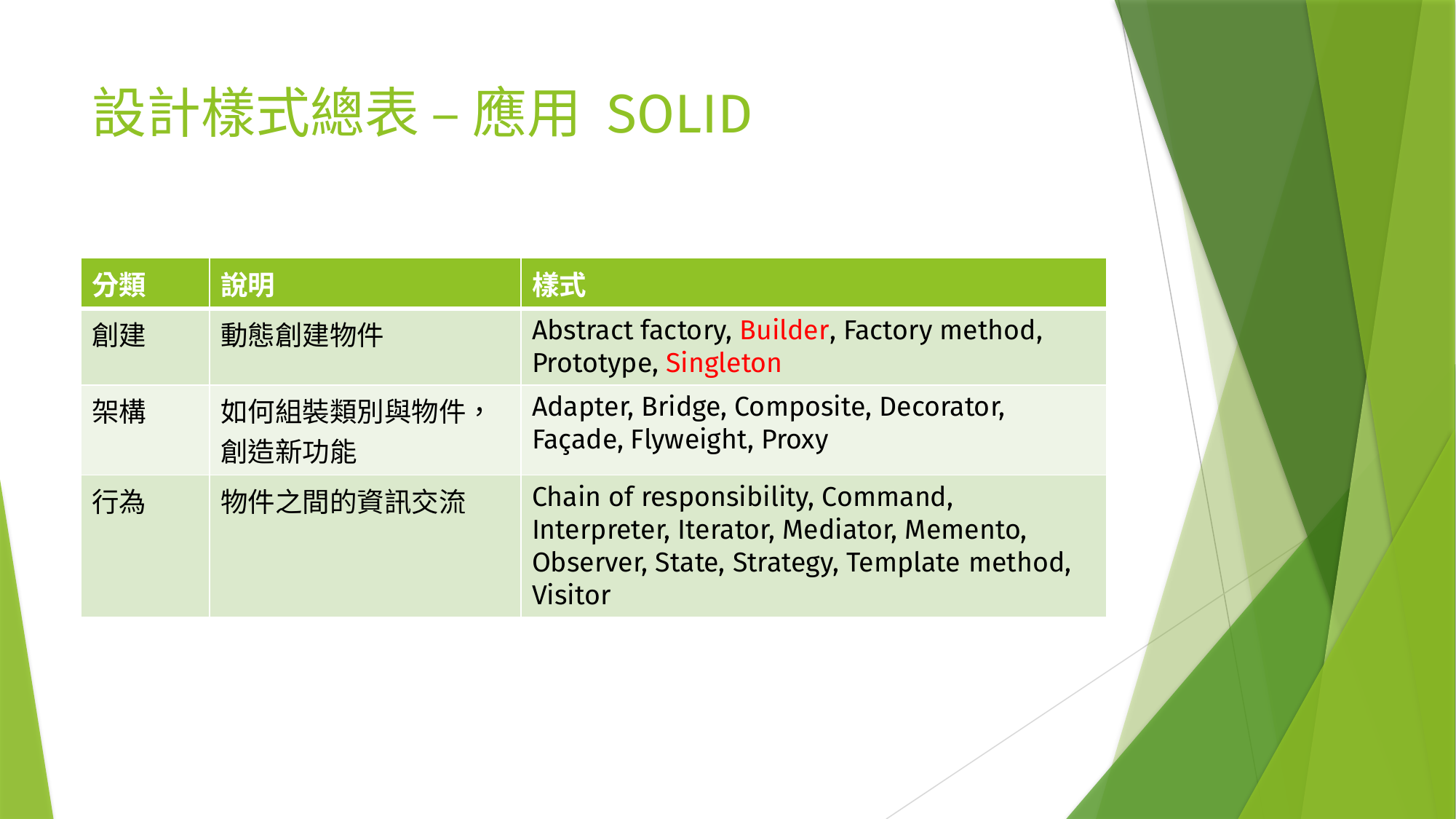

# 設計樣式總表 – 應用 SOLID
| 分類 | 說明 | 樣式 |
| --- | --- | --- |
| 創建 | 動態創建物件 | Abstract factory, Builder, Factory method, Prototype, Singleton |
| 架構 | 如何組裝類別與物件，創造新功能 | Adapter, Bridge, Composite, Decorator, Façade, Flyweight, Proxy |
| 行為 | 物件之間的資訊交流 | Chain of responsibility, Command, Interpreter, Iterator, Mediator, Memento, Observer, State, Strategy, Template method, Visitor |